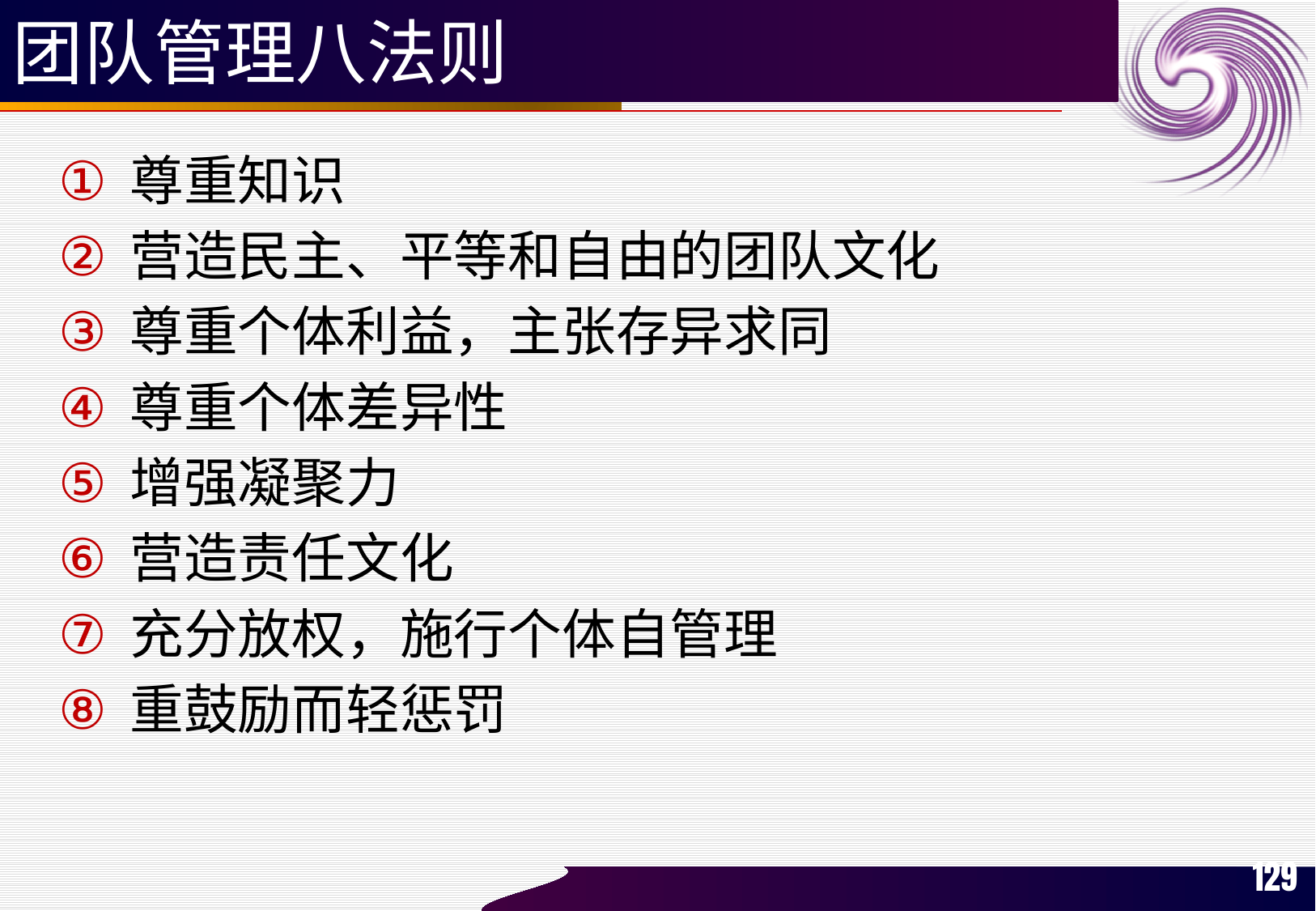

# 团队管理八法则
尊重知识
营造民主、平等和自由的团队文化
尊重个体利益，主张存异求同
尊重个体差异性
增强凝聚力
营造责任文化
充分放权，施行个体自管理
重鼓励而轻惩罚

129